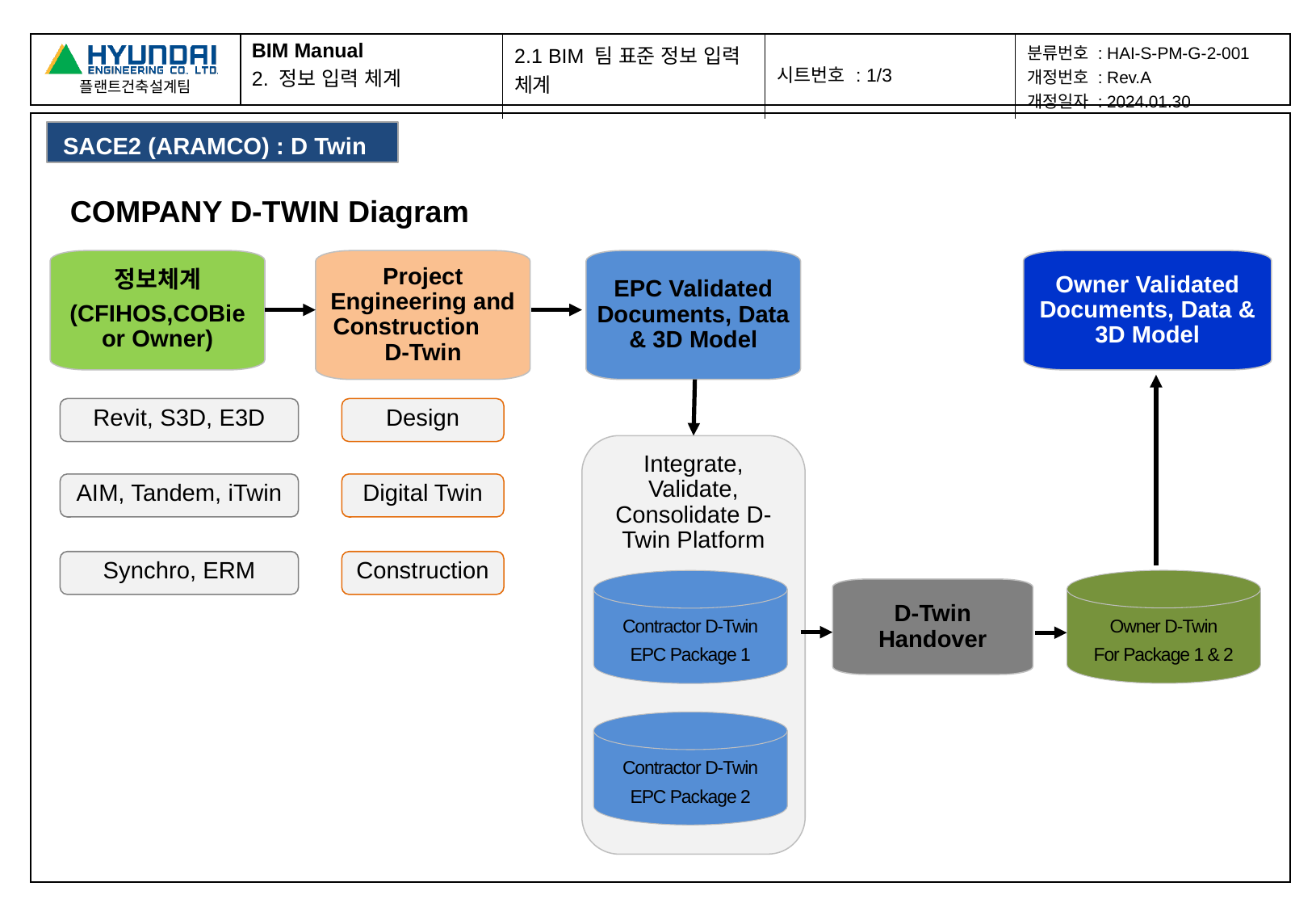

| BIM Manual 2. 정보 입력 체계 | 2.1 BIM 팀 표준 정보 입력 체계 | 시트번호 : 1/3 | 분류번호 : HAI-S-PM-G-2-001 개정번호 : Rev.A 개정일자 : 2024.01.30 |
| --- | --- | --- | --- |
|  |
| --- |
SACE2 (ARAMCO) : D Twin
COMPANY D-TWIN Diagram
Owner Validated Documents, Data & 3D Model
정보체계
(CFIHOS,COBie or Owner)
Project Engineering and Construction      D-Twin
EPC Validated Documents, Data & 3D Model
Revit, S3D, E3D
Design
Integrate, Validate, Consolidate D-Twin Platform
AIM, Tandem, iTwin
Digital Twin
D-Twin Handover
Synchro, ERM
Construction
Owner D-Twin
For Package 1 & 2
Contractor D-Twin
EPC Package 1
Contractor D-Twin
EPC Package 2